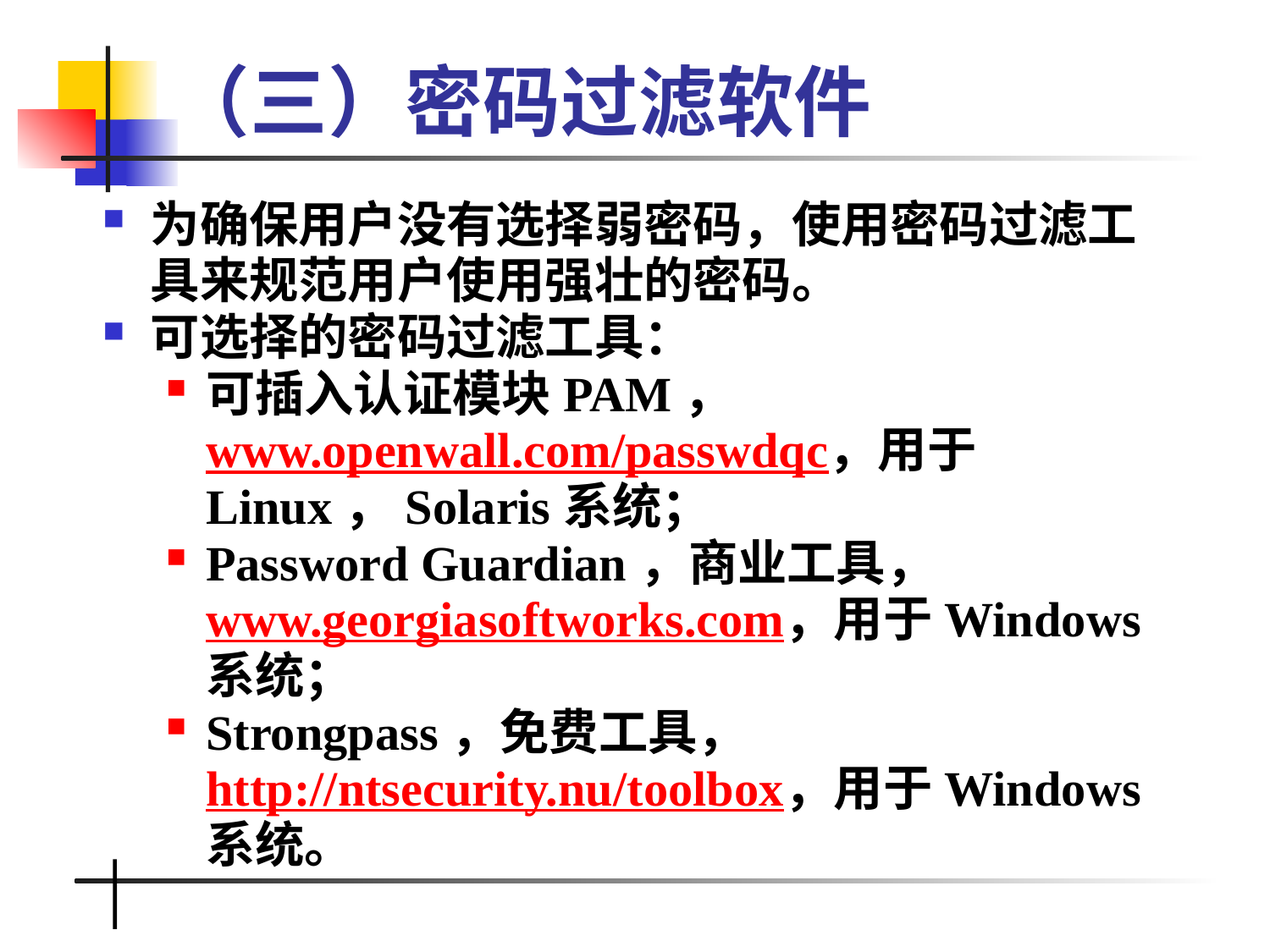

# （三）密码过滤软件
为确保用户没有选择弱密码，使用密码过滤工具来规范用户使用强壮的密码。
可选择的密码过滤工具：
可插入认证模块PAM，www.openwall.com/passwdqc，用于Linux，Solaris系统；
Password Guardian，商业工具，www.georgiasoftworks.com，用于Windows系统；
Strongpass，免费工具，http://ntsecurity.nu/toolbox，用于Windows系统。